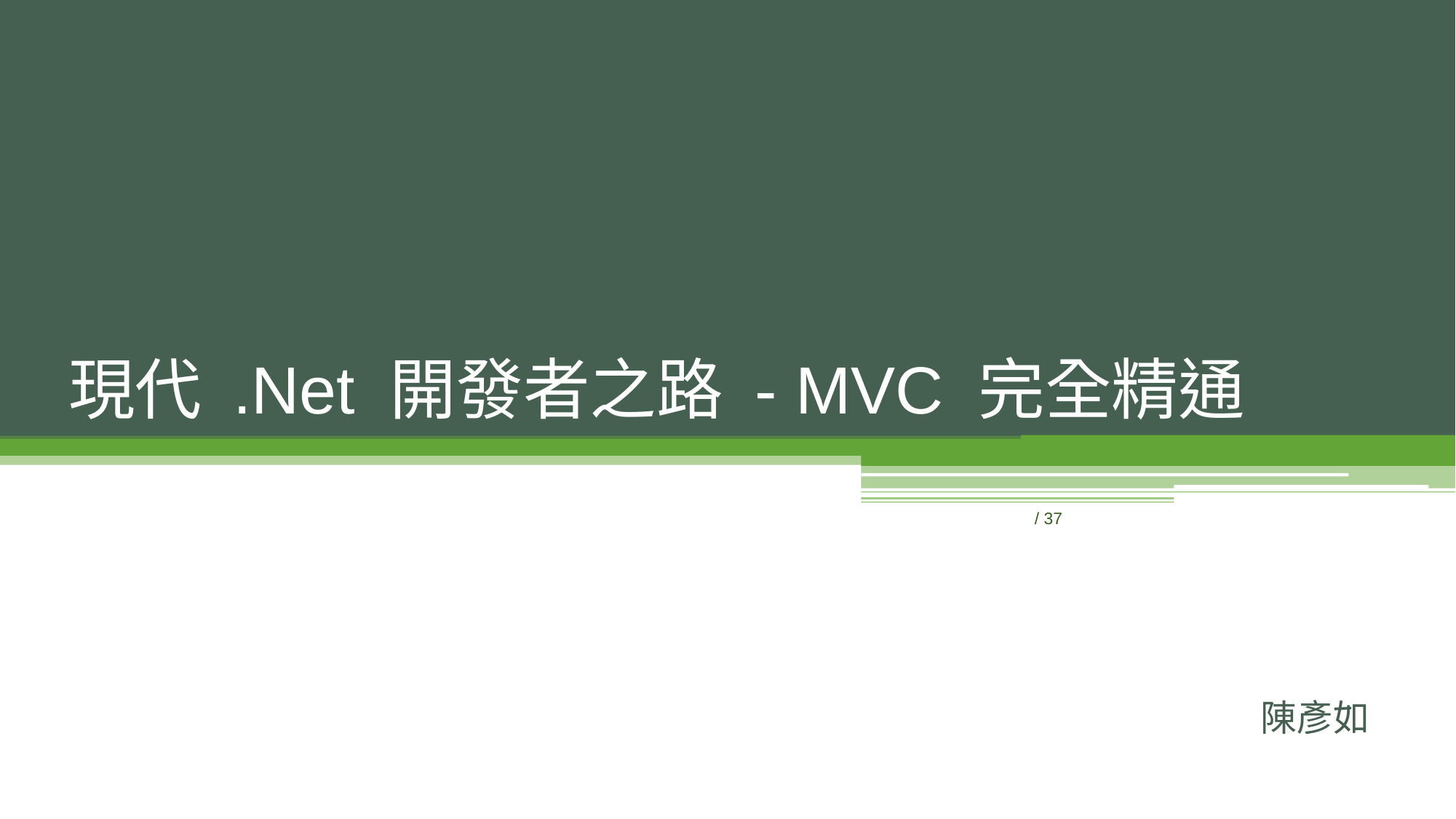

# 現代 .Net 開發者之路 - MVC 完全精通
/ 37
陳彥如